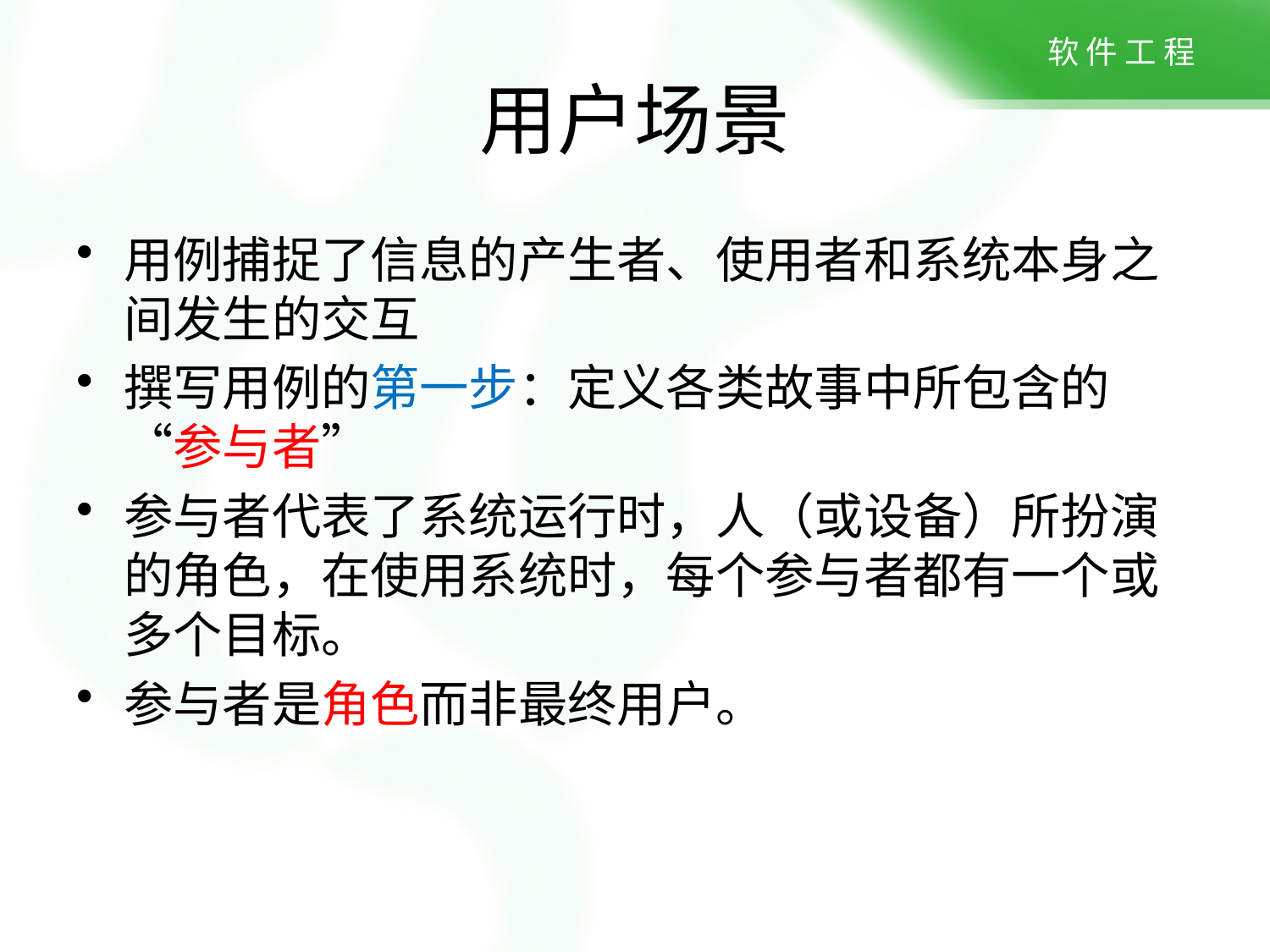

# 用户场景
用例捕捉了信息的产生者、使用者和系统本身之间发生的交互
撰写用例的第一步：定义各类故事中所包含的“参与者”
参与者代表了系统运行时，人（或设备）所扮演的角色，在使用系统时，每个参与者都有一个或多个目标。
参与者是角色而非最终用户。